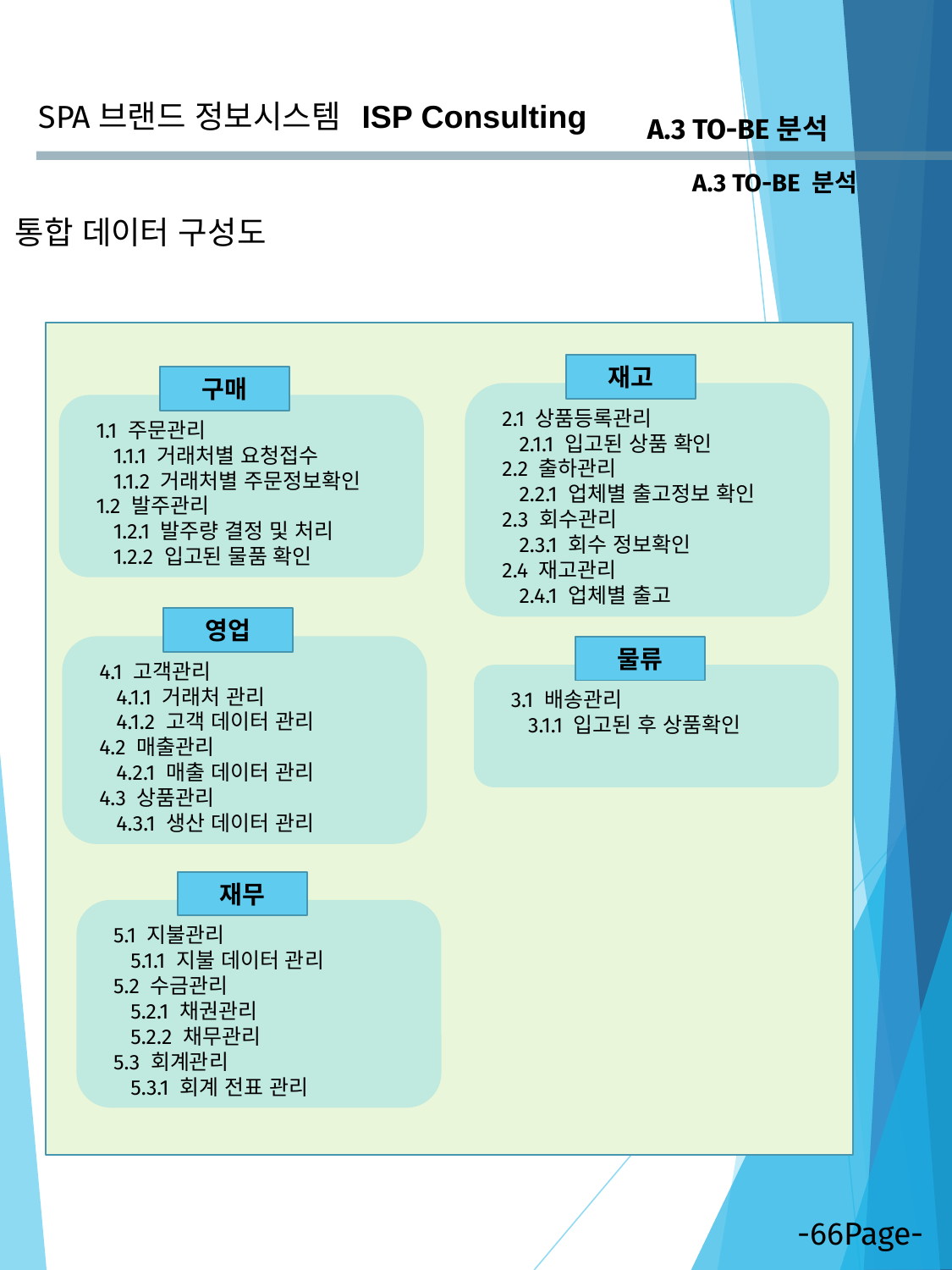

SPA브랜드 정보시스템
ISP Consulting
A.3 TO-BE분석
A.3 TO-BE 분석

통합 데이터 구성도

재고
구매

2.1 상품등록관리
   2.1.1 입고된 상품 확인
2.2 출하관리
   2.2.1 업체별 출고정보 확인
2.3 회수관리
   2.3.1 회수 정보확인
2.4 재고관리
   2.4.1 업체별 출고
1.1 주문관리
   1.1.1 거래처별 요청접수
   1.1.2 거래처별 주문정보확인
1.2 발주관리
   1.2.1 발주량 결정 및 처리
   1.2.2 입고된 물품 확인
영업

물류
4.1 고객관리
   4.1.1 거래처 관리
   4.1.2 고객 데이터 관리
4.2 매출관리
   4.2.1 매출 데이터 관리
4.3 상품관리
   4.3.1 생산 데이터 관리

3.1 배송관리
   3.1.1 입고된 후 상품확인
재무

5.1 지불관리
   5.1.1 지불 데이터 관리
5.2 수금관리
   5.2.1 채권관리
   5.2.2 채무관리
5.3 회계관리
   5.3.1 회계 전표 관리
-66Page-